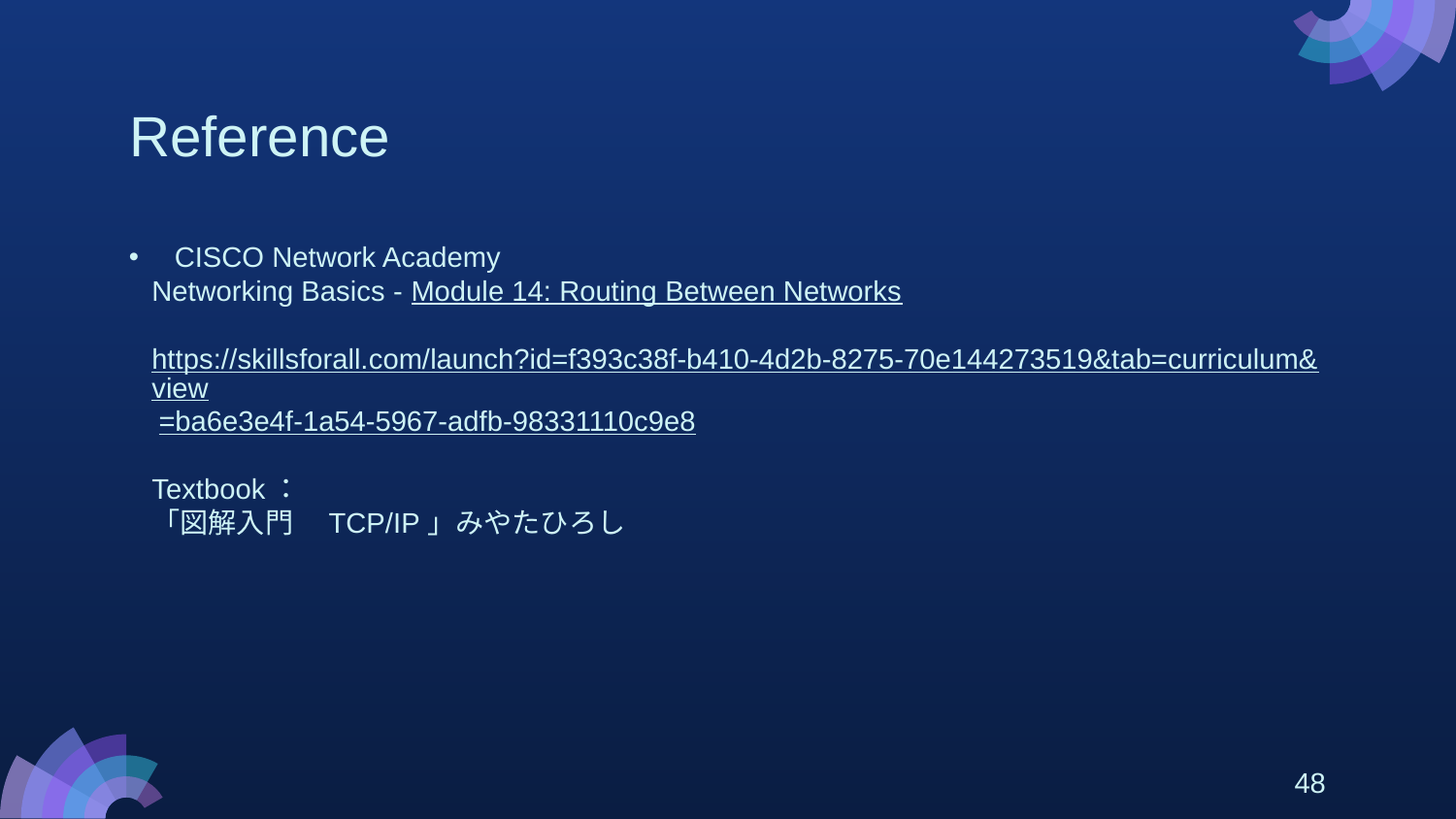

# Reference
CISCO Network Academy
Networking Basics - Module 14: Routing Between Networks

https://skillsforall.com/launch?id=f393c38f-b410-4d2b-8275-70e144273519&tab=curriculum&view=ba6e3e4f-1a54-5967-adfb-98331110c9e8

Textbook：
「図解入門　TCP/IP」みやたひろし